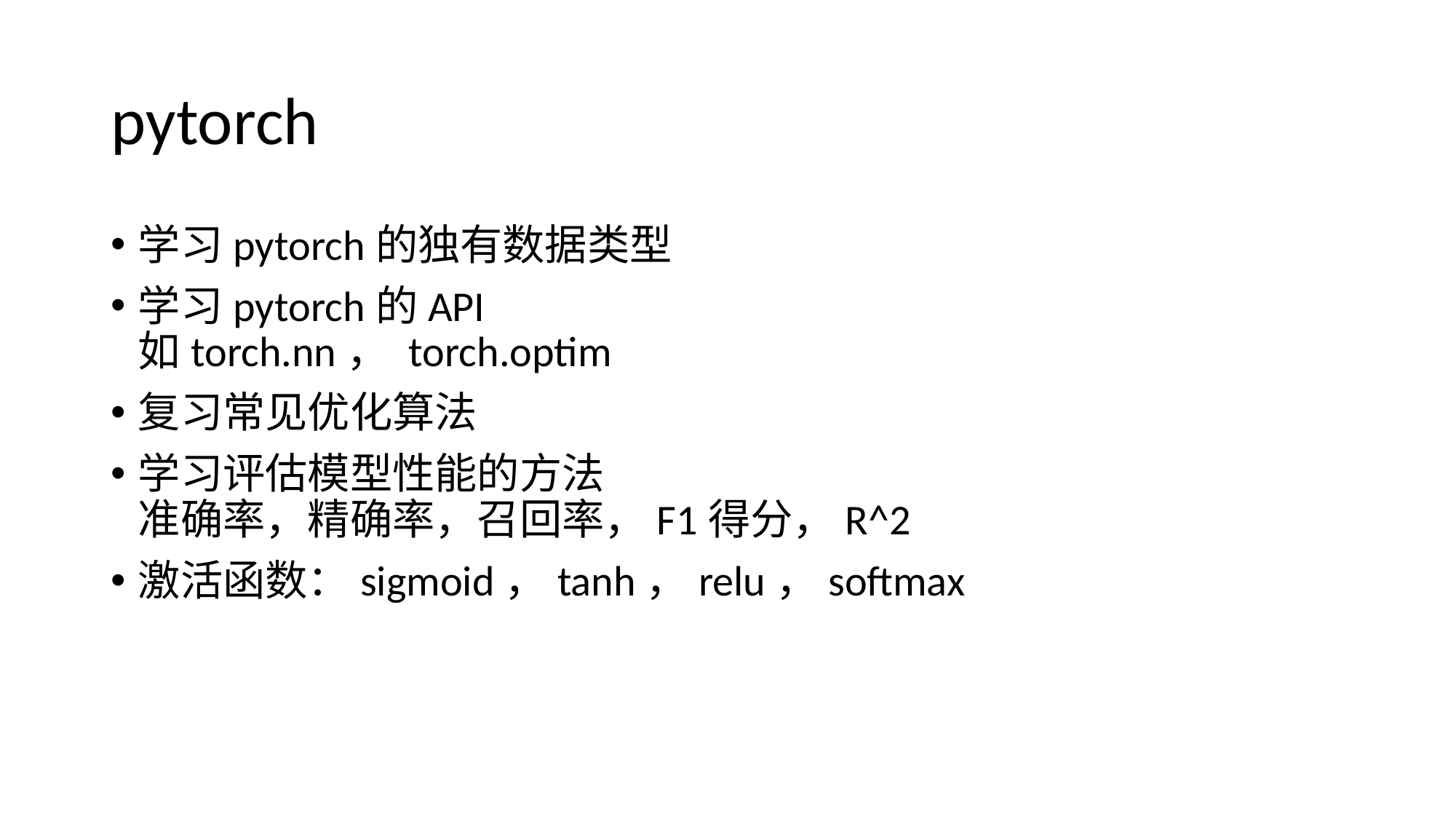

# pytorch
学习pytorch的独有数据类型
学习pytorch的API
如torch.nn， torch.optim
复习常见优化算法
学习评估模型性能的方法
准确率，精确率，召回率，F1得分，R^2
激活函数：sigmoid，tanh，relu，softmax